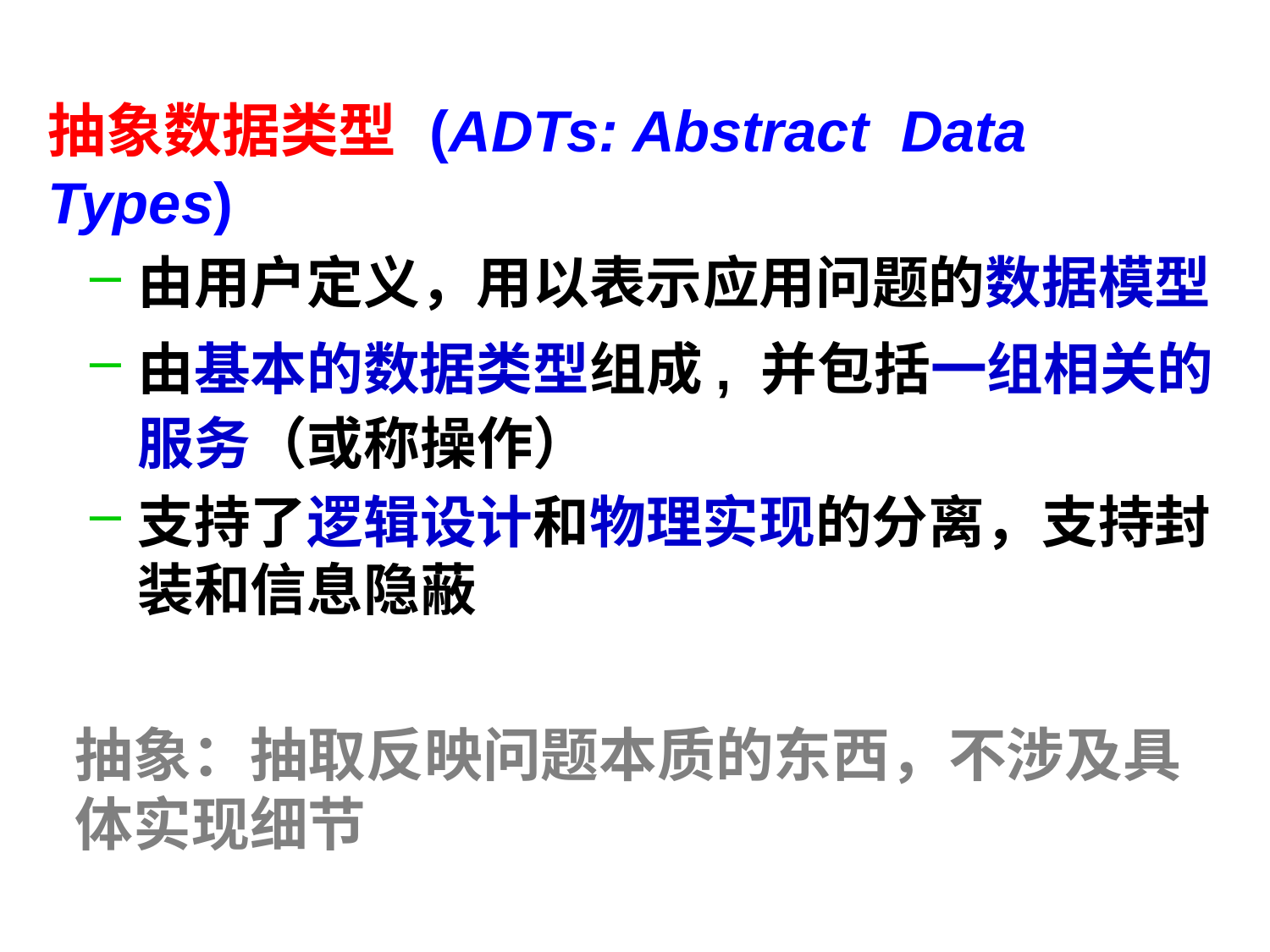

抽象数据类型 (ADTs: Abstract  Data Types)
由用户定义，用以表示应用问题的数据模型
由基本的数据类型组成, 并包括一组相关的服务（或称操作）
支持了逻辑设计和物理实现的分离，支持封装和信息隐蔽
抽象：抽取反映问题本质的东西，不涉及具体实现细节